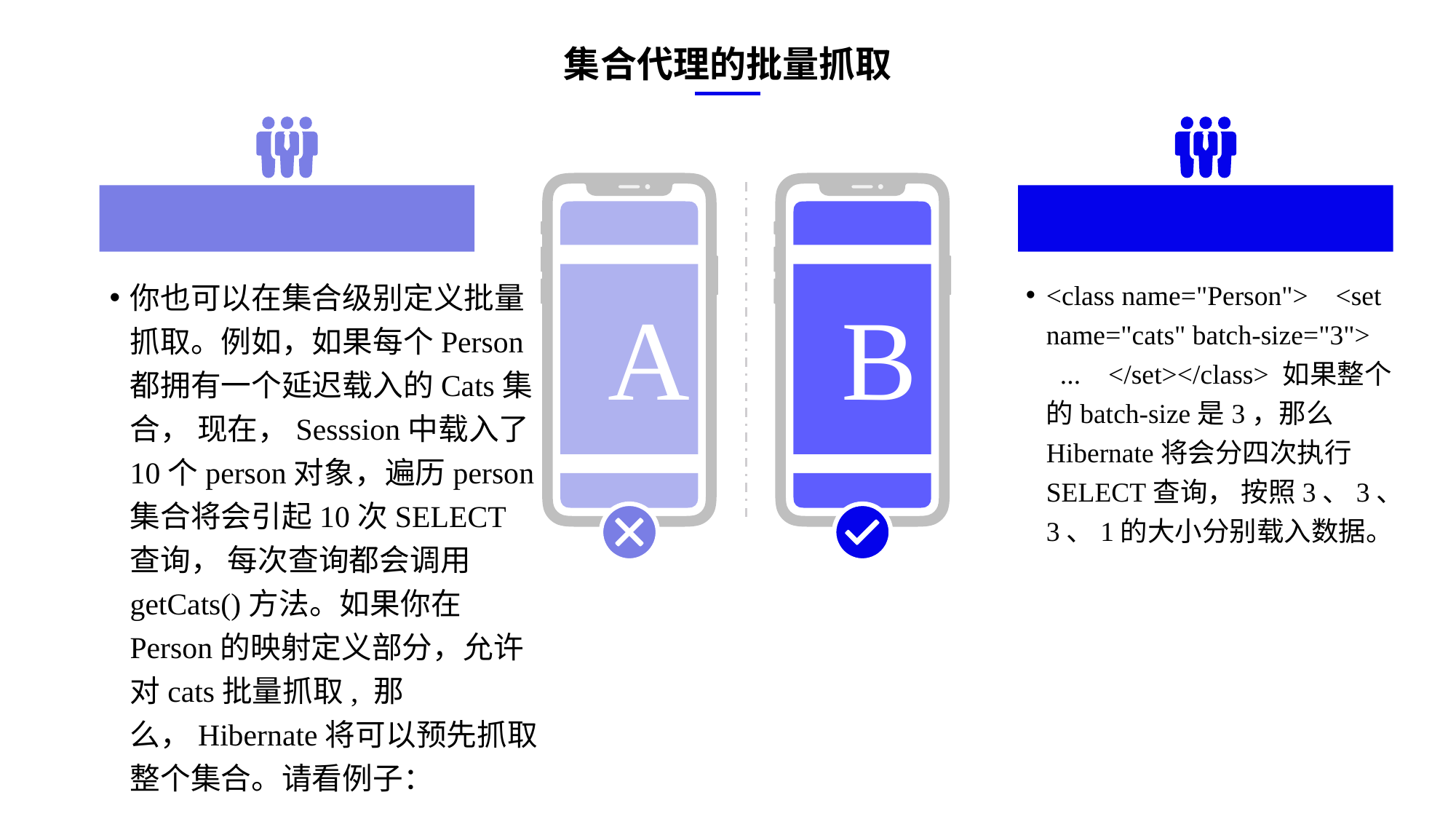

集合代理的批量抓取

你也可以在集合级别定义批量抓取。例如，如果每个Person都拥有一个延迟载入的Cats集合， 现在，Sesssion中载入了10个person对象，遍历person集合将会引起10次SELECT查询， 每次查询都会调用getCats()方法。如果你在Person的映射定义部分，允许对cats批量抓取, 那么，Hibernate将可以预先抓取整个集合。请看例子：

<class name="Person">    <set name="cats" batch-size="3">        ...    </set></class> 如果整个的batch-size是3，那么Hibernate将会分四次执行SELECT查询， 按照3、3、3、1的大小分别载入数据。

A

B

e7d195523061f1c0ae0eb3eed39d2bcef4622b2499a05fe6567B54A876BEB457BD1EB8EBE9915191D1FA2E860D28D251AB291D9CBBDD28D4BD16020FD75D8281481517FC21E86E4C931520AFA1087E92E357E3DB373CA326F6F926B1A67F681E99E875FFD293B2C32B3919AE4D43F9436862A7DD54F9346DF3662D8AB7319030EF75D53FF682DE13